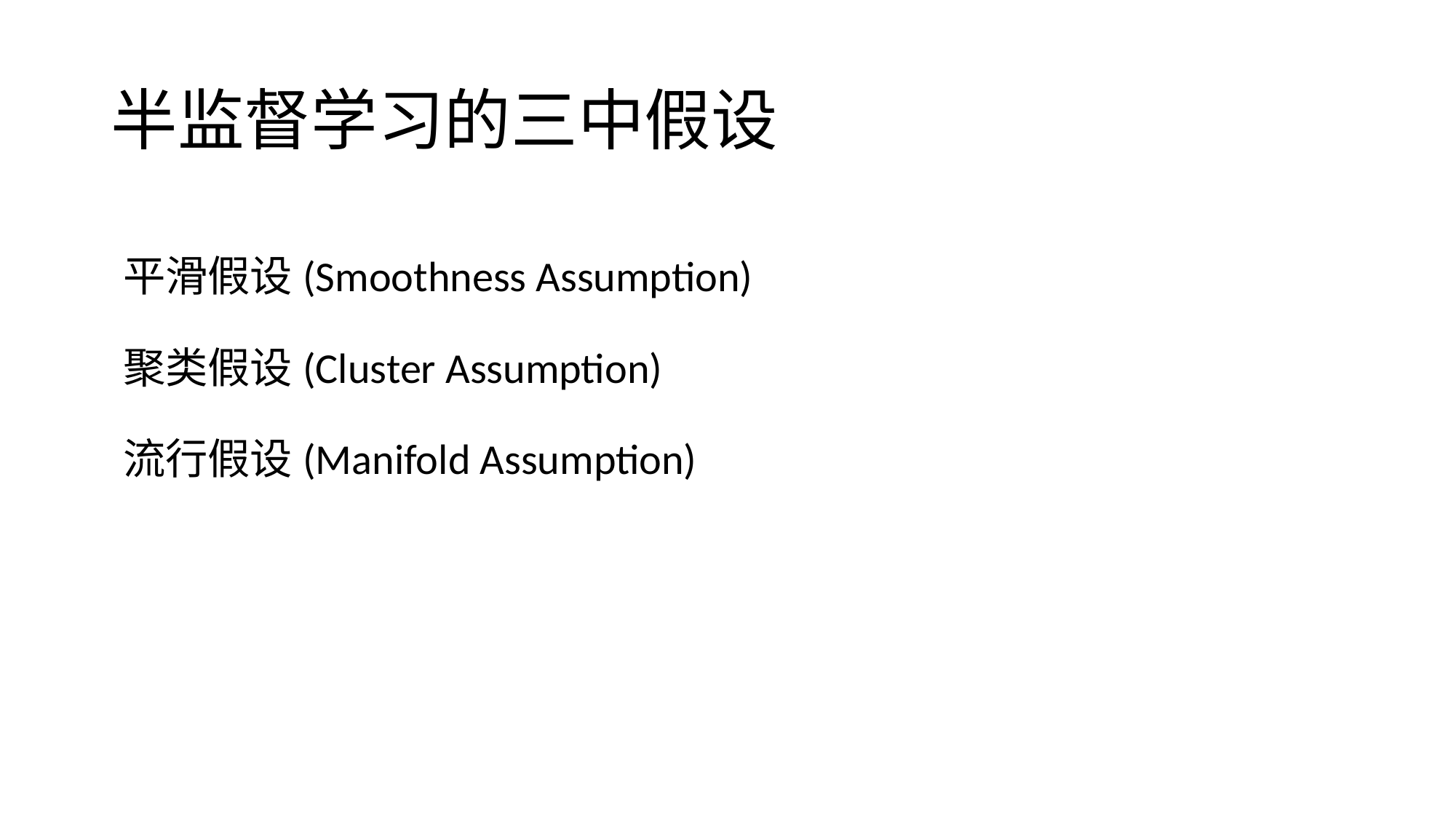

# 半监督学习的三中假设
平滑假设(Smoothness Assumption)
聚类假设(Cluster Assumption)
流行假设(Manifold Assumption)